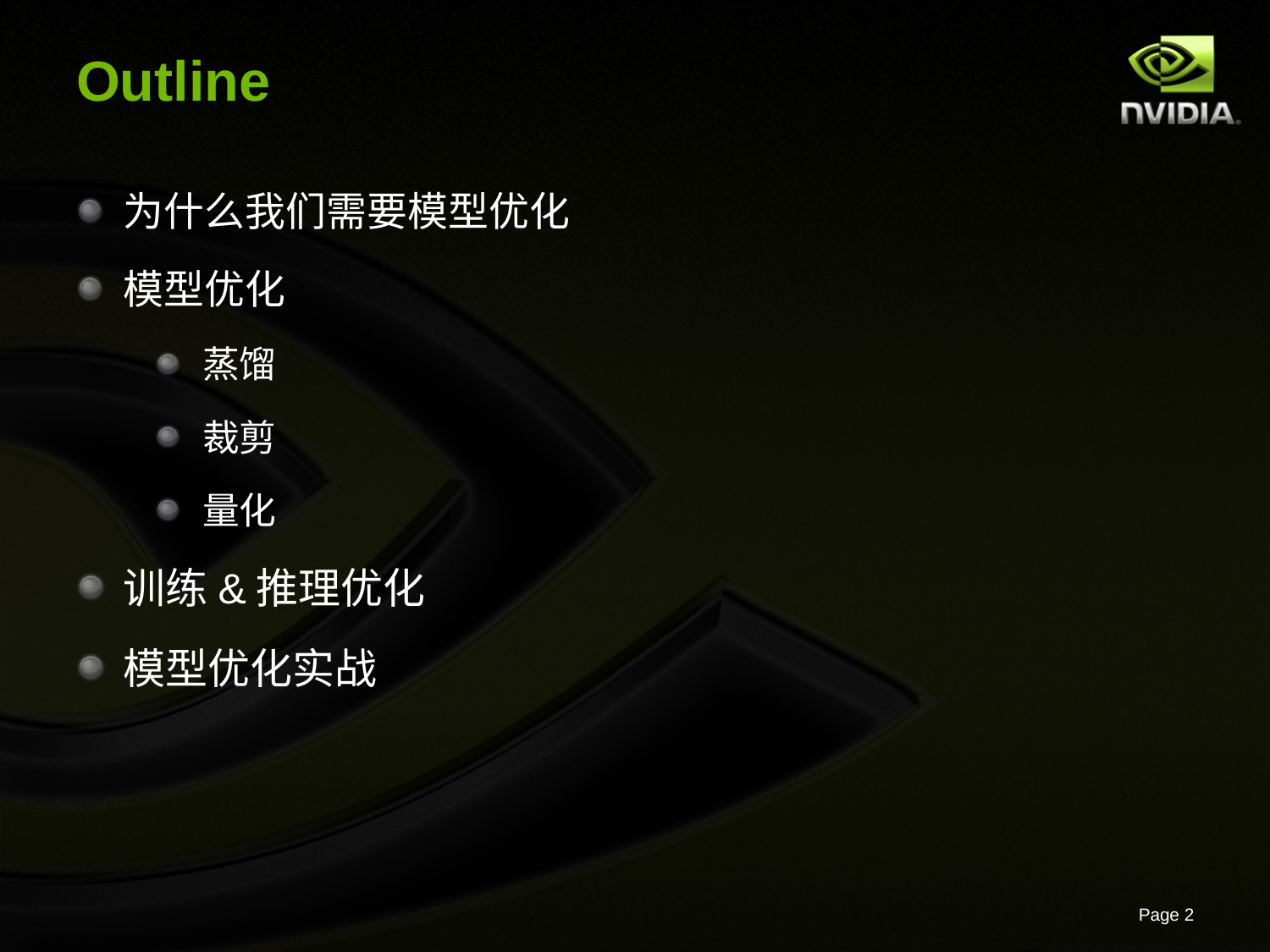

# Outline
为什么我们需要模型优化
模型优化
蒸馏
裁剪
量化
训练&推理优化
模型优化实战
Page 2